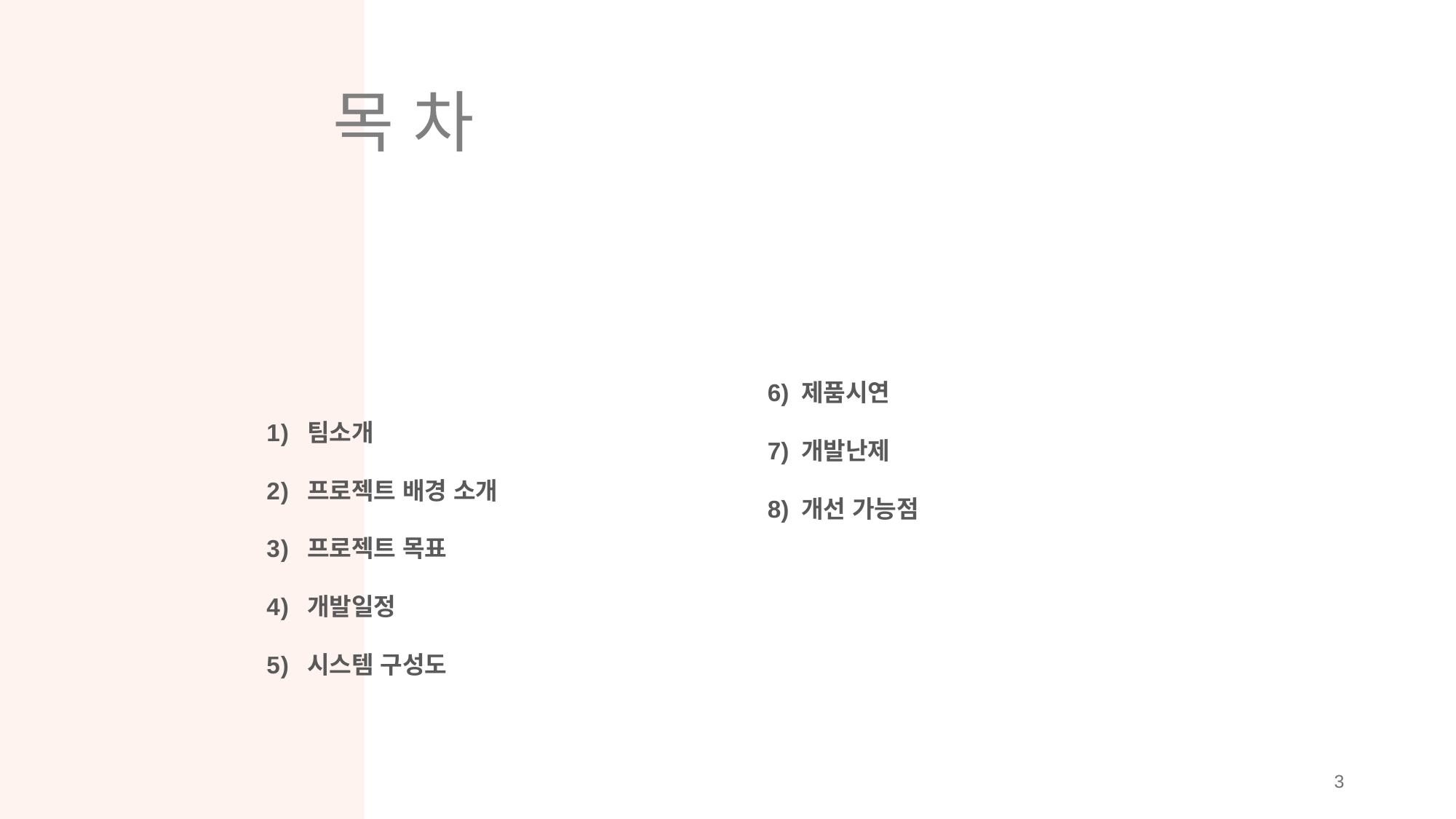

# 목 차
팀소개
프로젝트 배경 소개
프로젝트 목표
개발일정
시스템 구성도

6) 제품시연
7) 개발난제
8) 개선 가능점
3